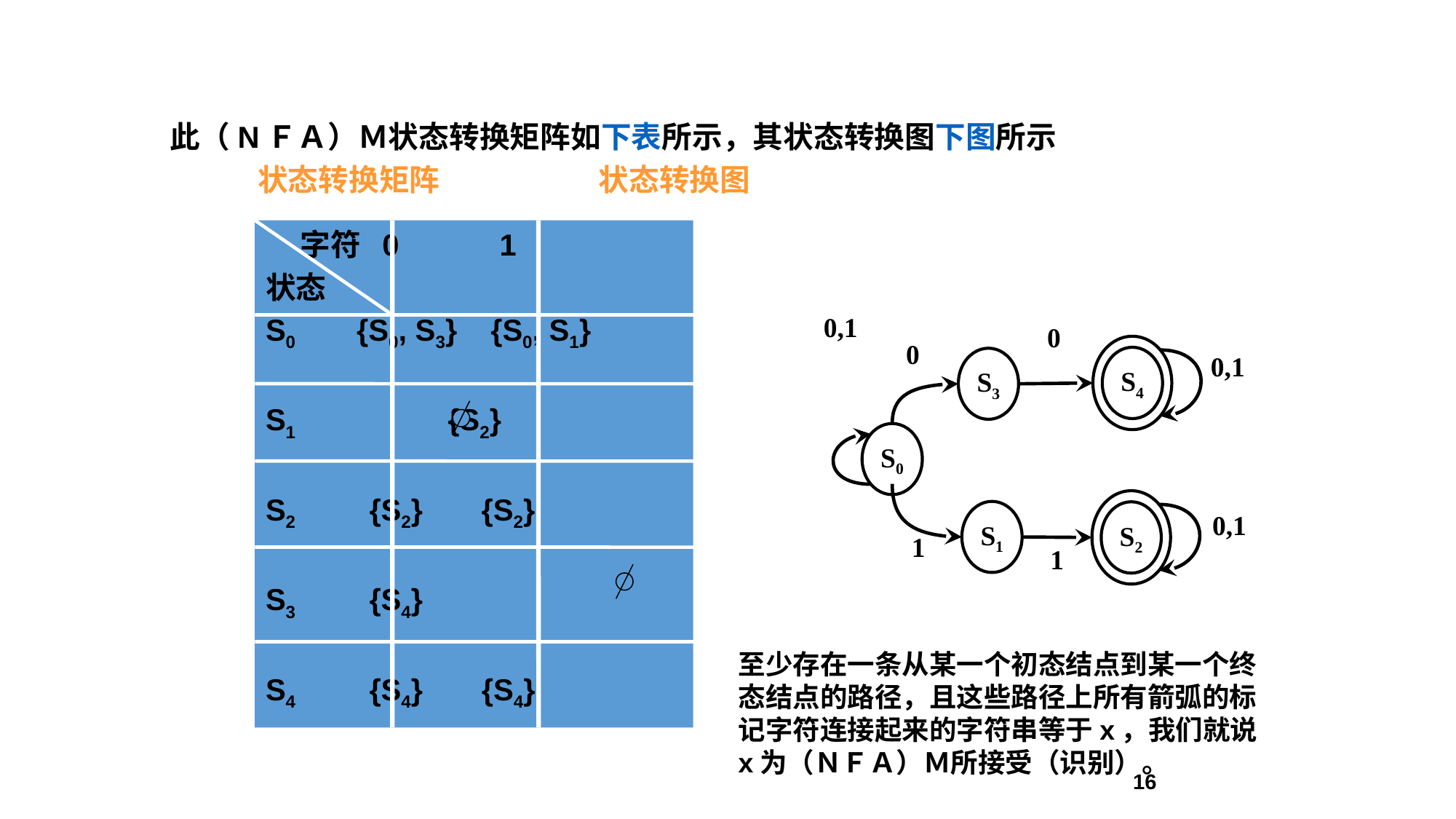

此（NＦＡ）Ｍ状态转换矩阵如下表所示，其状态转换图下图所示
            状态转换矩阵                       状态转换图
    字符  0            1
状态
S0	      {S0, S3}    {S0, S1}

S1                               {S2}

S2               {S2}       {S2}

S3               {S4}

S4               {S4}       {S4}

0,1
0
0

S4
0,1
S3
S0

S2
S1
0,1
1
1

至少存在一条从某一个初态结点到某一个终态结点的路径，且这些路径上所有箭弧的标
记字符连接起来的字符串等于x，我们就说x为（ＮＦＡ）Ｍ所接受（识别）。
16